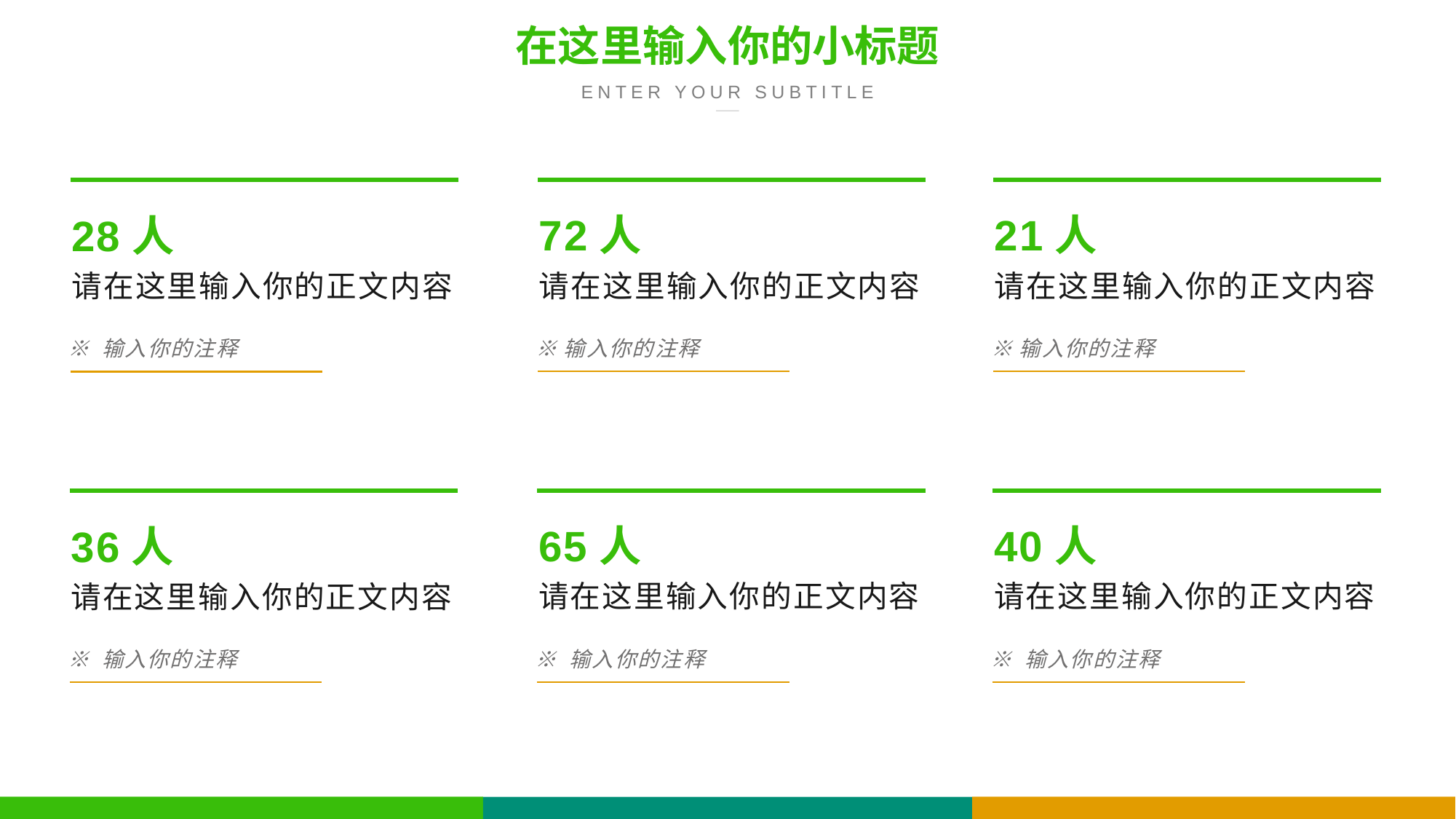

在这里输入你的小标题
ENTER YOUR SUBTITLE
72人
请在这里输入你的正文内容
21人
请在这里输入你的正文内容
28人
请在这里输入你的正文内容
※输入你的注释
※输入你的注释
※ 输入你的注释
65人
请在这里输入你的正文内容
40人
请在这里输入你的正文内容
36人
请在这里输入你的正文内容
※ 输入你的注释
※ 输入你的注释
※ 输入你的注释